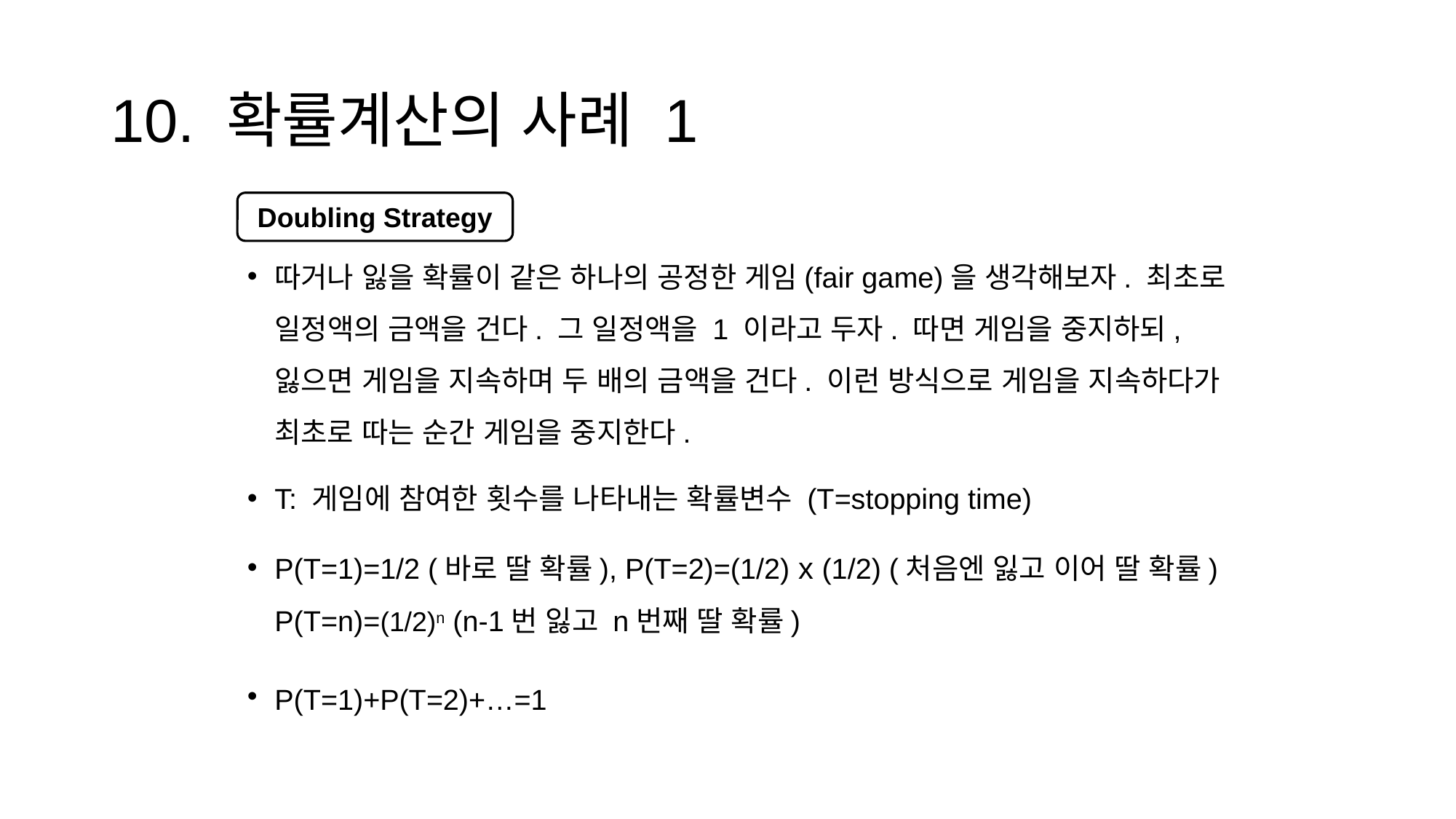

# 10. 확률계산의 사례 1

따거나 잃을 확률이 같은 하나의 공정한 게임(fair game)을 생각해보자. 최초로 일정액의 금액을 건다. 그 일정액을 1 이라고 두자. 따면 게임을 중지하되, 잃으면 게임을 지속하며 두 배의 금액을 건다. 이런 방식으로 게임을 지속하다가 최초로 따는 순간 게임을 중지한다.
T: 게임에 참여한 횟수를 나타내는 확률변수 (T=stopping time)
P(T=1)=1/2 (바로 딸 확률), P(T=2)=(1/2) x (1/2) (처음엔 잃고 이어 딸 확률)  P(T=n)=(1/2)n (n-1번 잃고 n번째 딸 확률)
P(T=1)+P(T=2)+…=1
Doubling Strategy